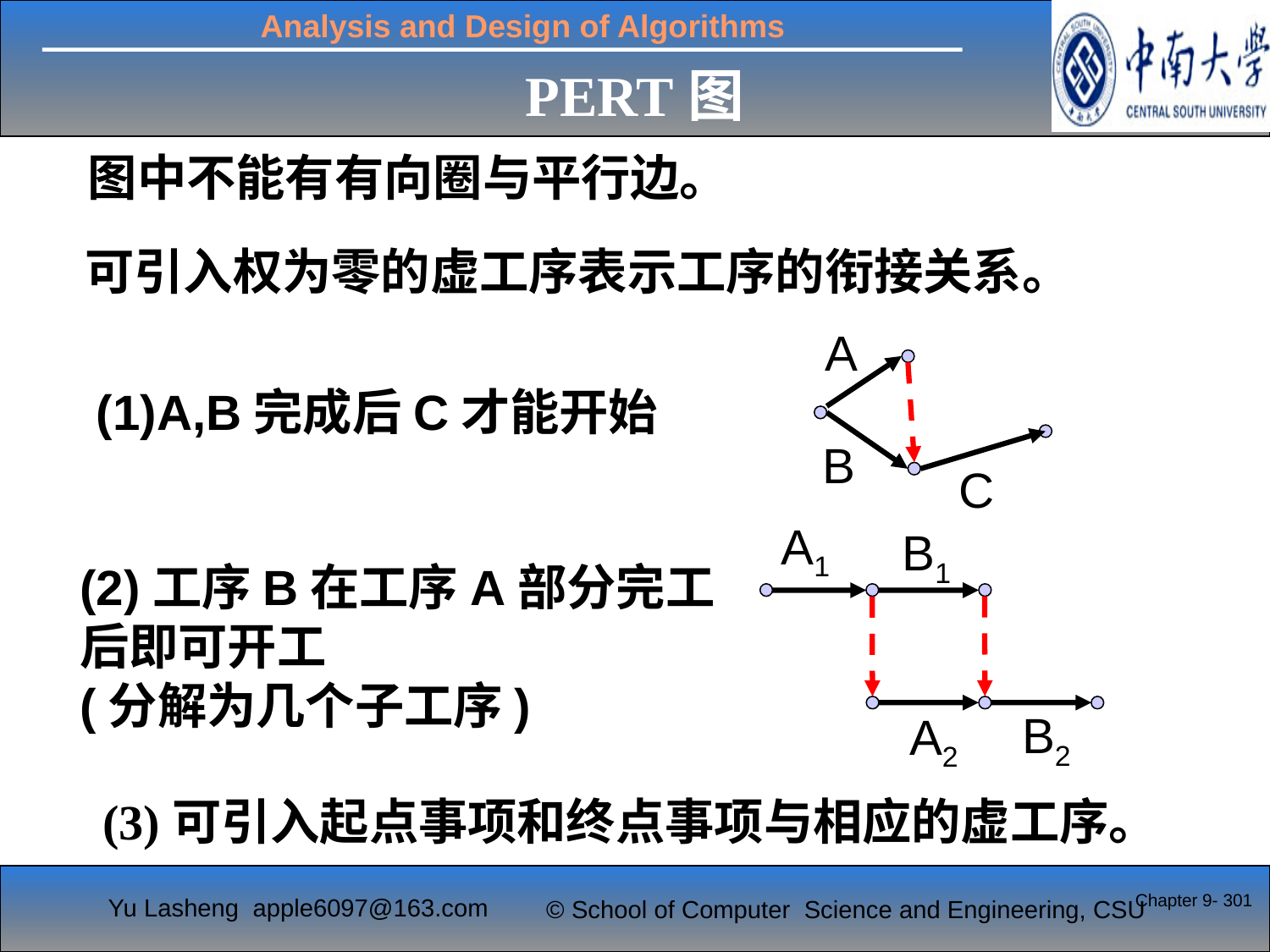

PERT图
图中不能有有向圈与平行边。
可引入权为零的虚工序表示工序的衔接关系。
A

B

C

(1)A,B完成后C才能开始
A1
B1

B2
A2

(2)工序B在工序A部分完工
后即可开工
(分解为几个子工序)
(3)可引入起点事项和终点事项与相应的虚工序。
Chapter 9- 301